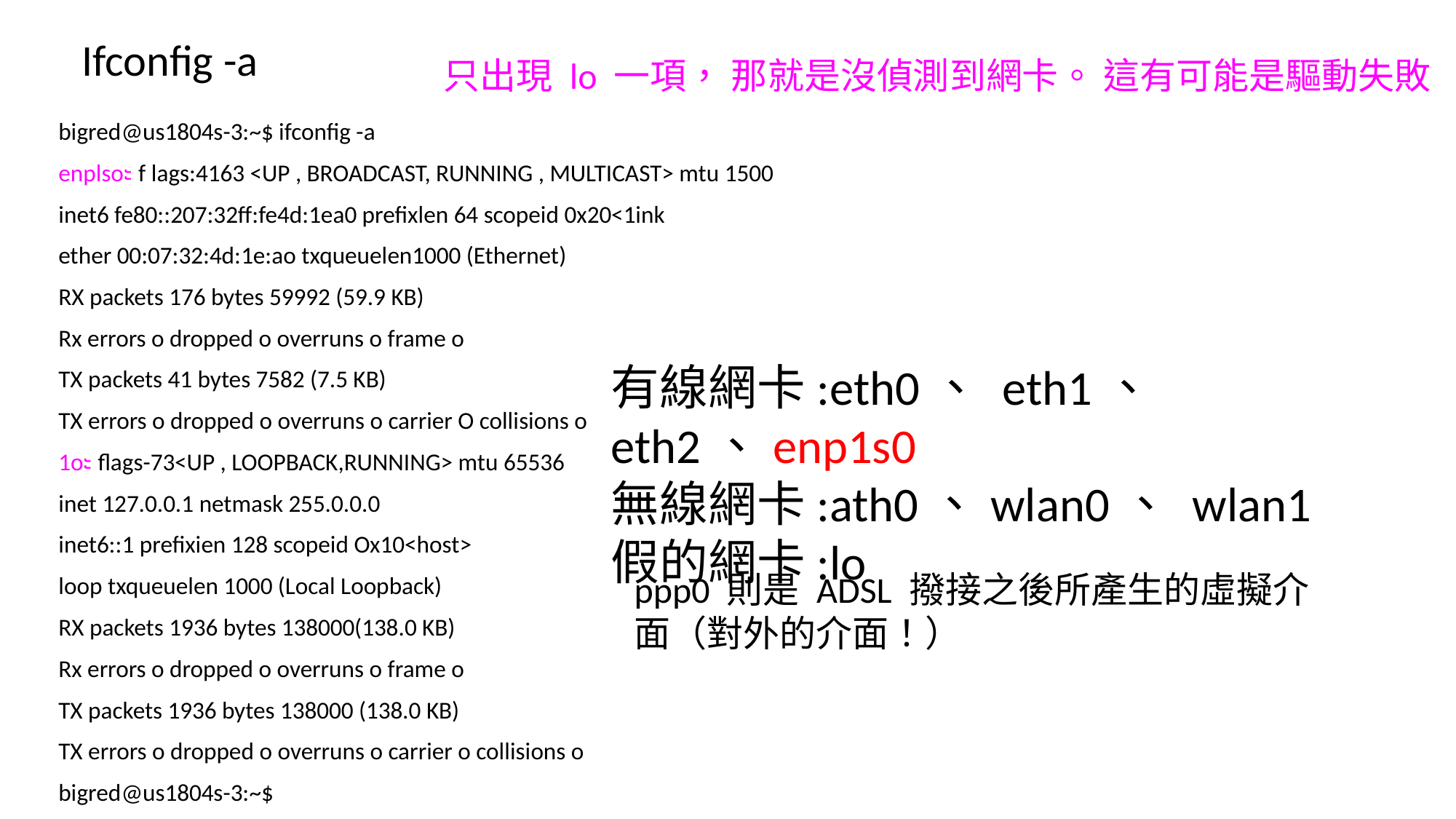

# Ifconfig -a
只出現 lo 一項， 那就是沒偵測到網卡。 這有可能是驅動失敗
bigred@us1804s-3:~$ ifconfig -a
enplsoะ f lags:4163 <UP , BROADCAST, RUNNING , MULTICAST> mtu 1500
inet6 fe80::207:32ff:fe4d:1ea0 prefixlen 64 scopeid 0x20<1ink
ether 00:07:32:4d:1e:ao txqueuelen1000 (Ethernet)
RX packets 176 bytes 59992 (59.9 KB)
Rx errors o dropped o overruns o frame o
TX packets 41 bytes 7582 (7.5 KB)
TX errors o dropped o overruns o carrier O collisions o
1oะ flags-73<UP , LOOPBACK,RUNNING> mtu 65536
inet 127.0.0.1 netmask 255.0.0.0
inet6::1 prefixien 128 scopeid Ox10<host>
loop txqueuelen 1000 (Local Loopback)
RX packets 1936 bytes 138000(138.0 KB)
Rx errors o dropped o overruns o frame o
TX packets 1936 bytes 138000 (138.0 KB)
TX errors o dropped o overruns o carrier o collisions o
bigred@us1804s-3:~$
有線網卡:eth0、 eth1、 eth2、enp1s0
無線網卡:ath0、wlan0、 wlan1
假的網卡:lo
ppp0 則是 ADSL 撥接之後所產生的虛擬介面（對外的介面！）